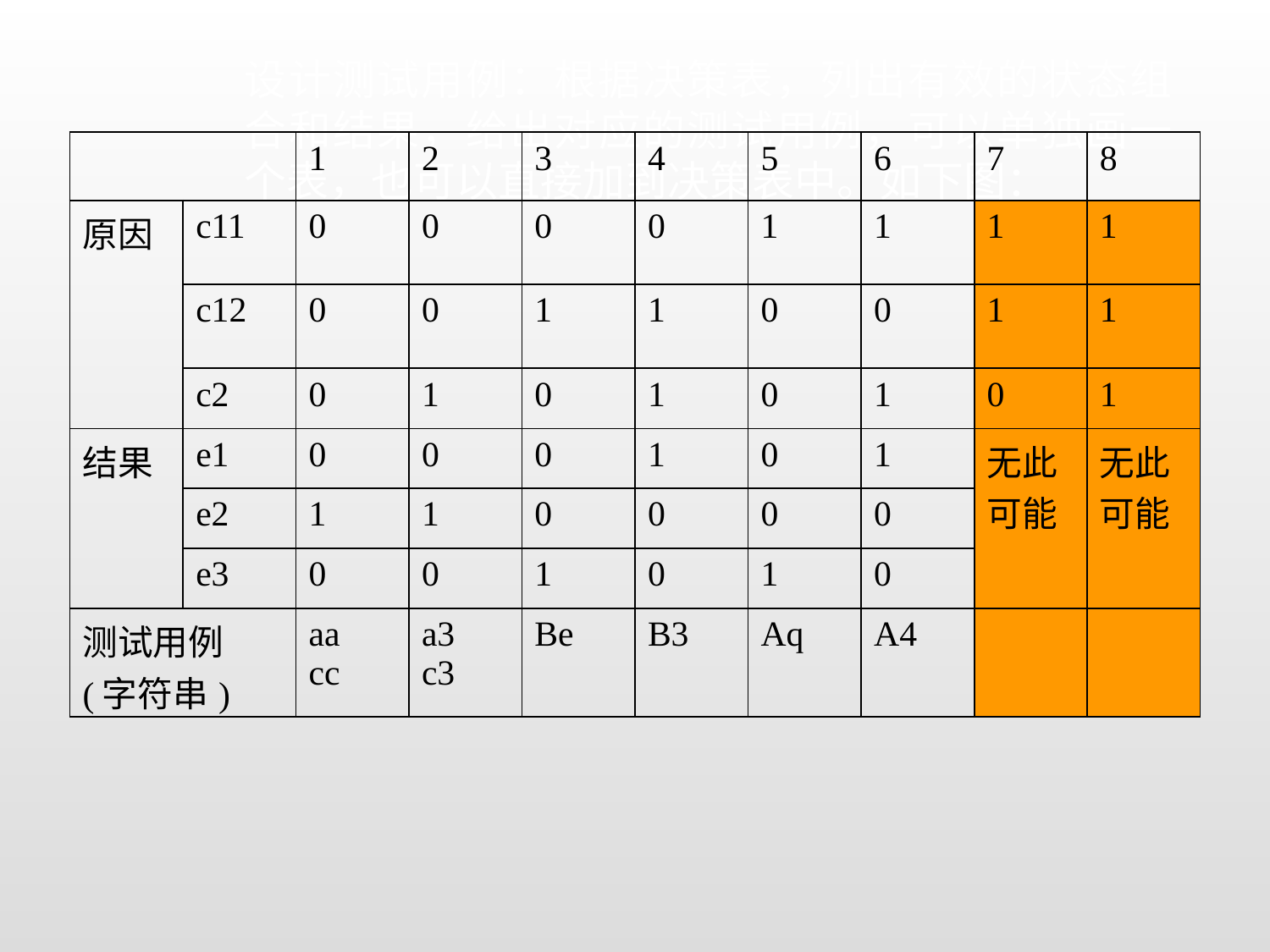

设计测试用例：根据决策表，列出有效的状态组合和结果，给出对应的测试用例，可以单独画一个表，也可以直接加到决策表中。如下图：
|  |  | 1 | 2 | 3 | 4 | 5 | 6 | 7 | 8 |
| --- | --- | --- | --- | --- | --- | --- | --- | --- | --- |
| 原因 | c11 | 0 | 0 | 0 | 0 | 1 | 1 | 1 | 1 |
|  | c12 | 0 | 0 | 1 | 1 | 0 | 0 | 1 | 1 |
|  | c2 | 0 | 1 | 0 | 1 | 0 | 1 | 0 | 1 |
| 结果 | e1 | 0 | 0 | 0 | 1 | 0 | 1 | 无此可能 | 无此可能 |
|  | e2 | 1 | 1 | 0 | 0 | 0 | 0 |  |  |
|  | e3 | 0 | 0 | 1 | 0 | 1 | 0 |  |  |
| 测试用例(字符串) |  | aa cc | a3 c3 | Be | B3 | Aq | A4 |  |  |